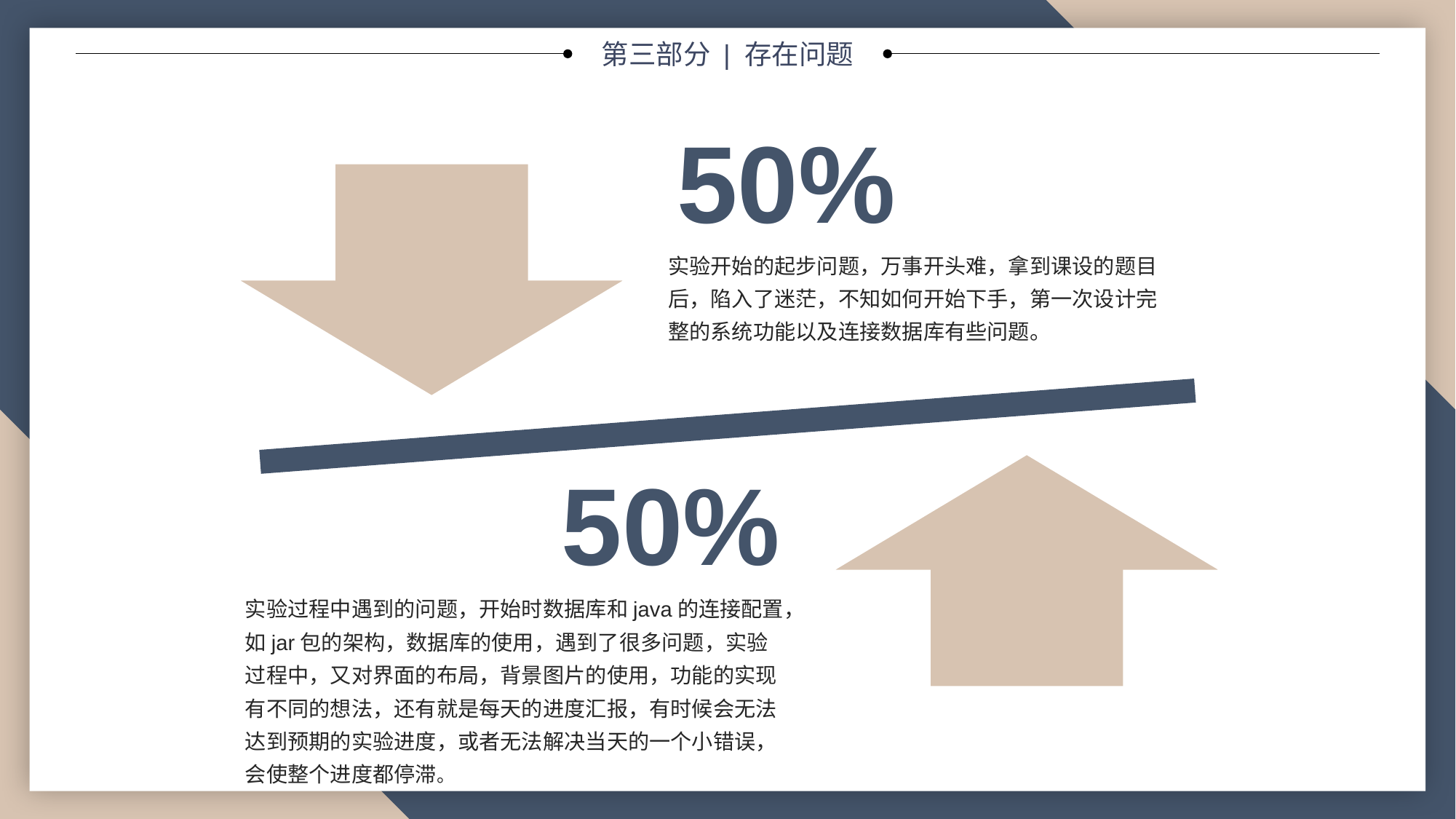

第三部分 | 存在问题
50%

实验开始的起步问题，万事开头难，拿到课设的题目后，陷入了迷茫，不知如何开始下手，第一次设计完整的系统功能以及连接数据库有些问题。

50%

实验过程中遇到的问题，开始时数据库和java的连接配置，如jar包的架构，数据库的使用，遇到了很多问题，实验过程中，又对界面的布局，背景图片的使用，功能的实现有不同的想法，还有就是每天的进度汇报，有时候会无法达到预期的实验进度，或者无法解决当天的一个小错误，会使整个进度都停滞。